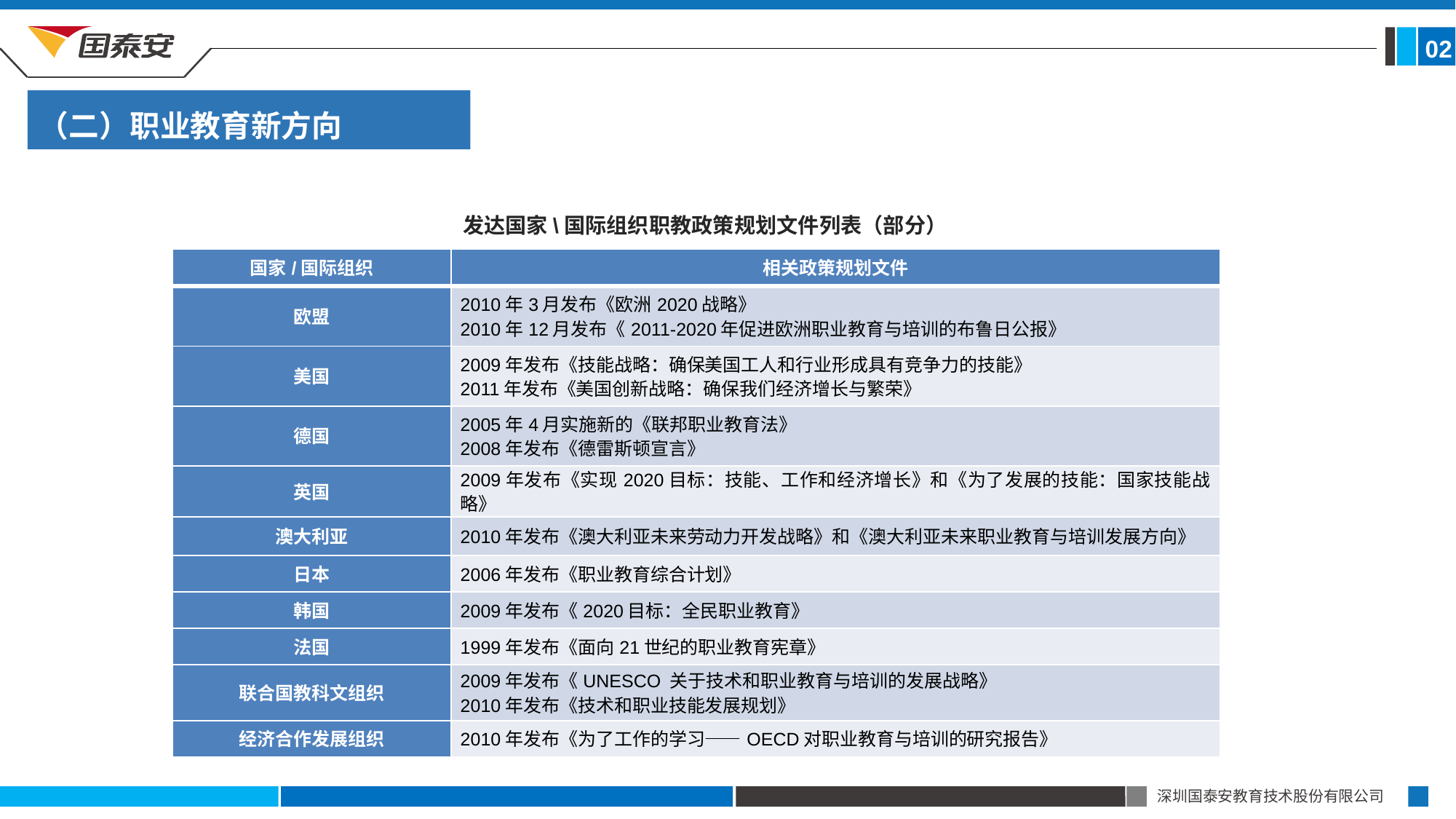

02

（二）职业教育新方向
发达国家\国际组织职教政策规划文件列表（部分）
| 国家/国际组织 | 相关政策规划文件 |
| --- | --- |
| 欧盟 | 2010年3月发布《欧洲2020战略》 2010年12月发布《2011-2020年促进欧洲职业教育与培训的布鲁日公报》 |
| 美国 | 2009年发布《技能战略：确保美国工人和行业形成具有竞争力的技能》 2011年发布《美国创新战略：确保我们经济增长与繁荣》 |
| 德国 | 2005年4月实施新的《联邦职业教育法》 2008年发布《德雷斯顿宣言》 |
| 英国 | 2009年发布《实现2020目标：技能、工作和经济增长》和《为了发展的技能：国家技能战略》 |
| 澳大利亚 | 2010年发布《澳大利亚未来劳动力开发战略》和《澳大利亚未来职业教育与培训发展方向》 |
| 日本 | 2006年发布《职业教育综合计划》 |
| 韩国 | 2009年发布《2020目标：全民职业教育》 |
| 法国 | 1999年发布《面向21世纪的职业教育宪章》 |
| 联合国教科文组织 | 2009年发布《UNESCO 关于技术和职业教育与培训的发展战略》 2010年发布《技术和职业技能发展规划》 |
| 经济合作发展组织 | 2010年发布《为了工作的学习——OECD对职业教育与培训的研究报告》 |